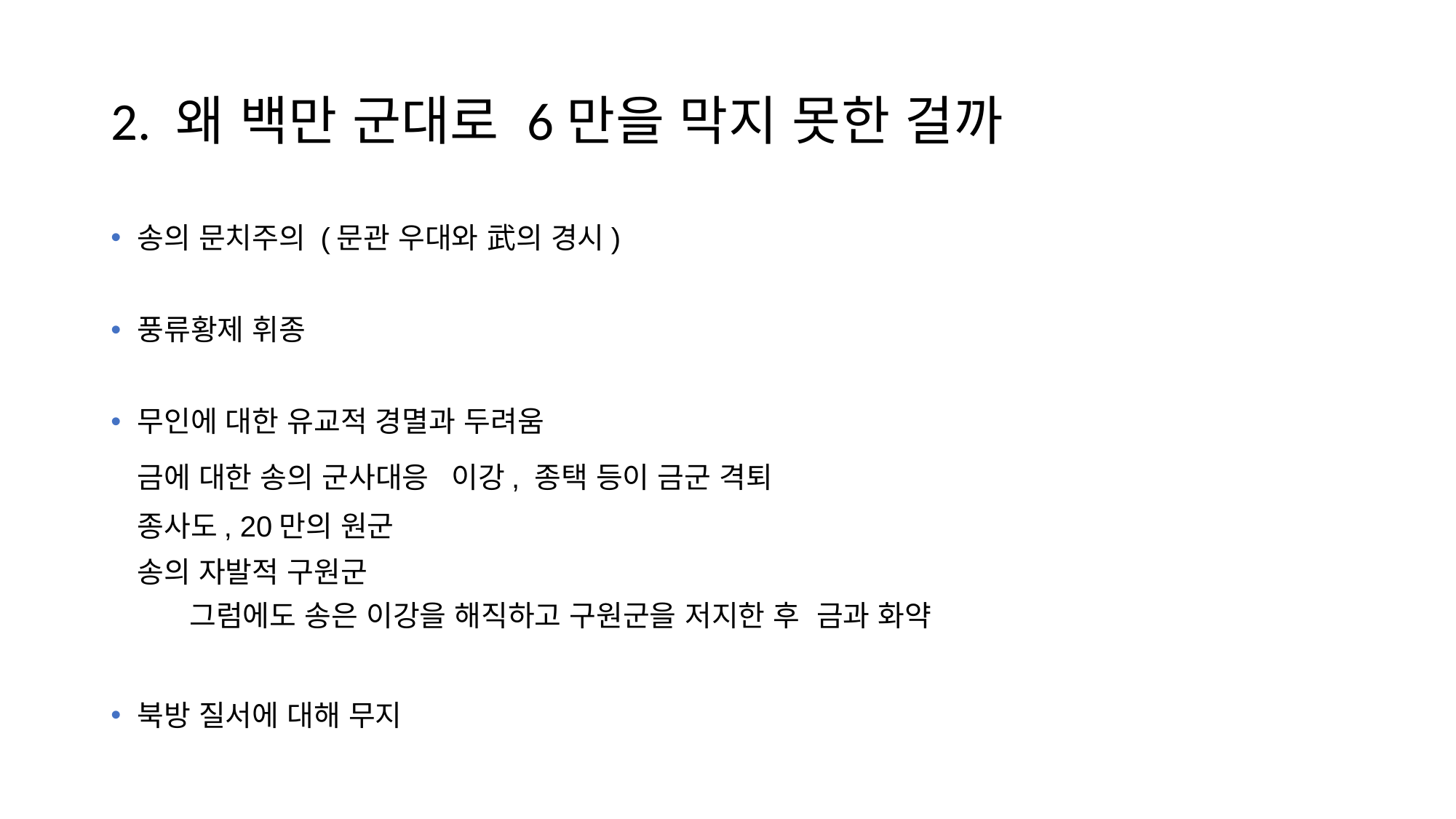

# 2. 왜 백만 군대로 6만을 막지 못한 걸까
송의 문치주의 (문관 우대와 武의 경시)

풍류황제 휘종

무인에 대한 유교적 경멸과 두려움
		금에 대한 송의 군사대응 		이강, 종택 등이 금군 격퇴
						종사도, 20만의 원군
						송의 자발적 구원군
		그럼에도 송은 이강을 해직하고 구원군을 저지한 후  금과 화약

북방 질서에 대해 무지